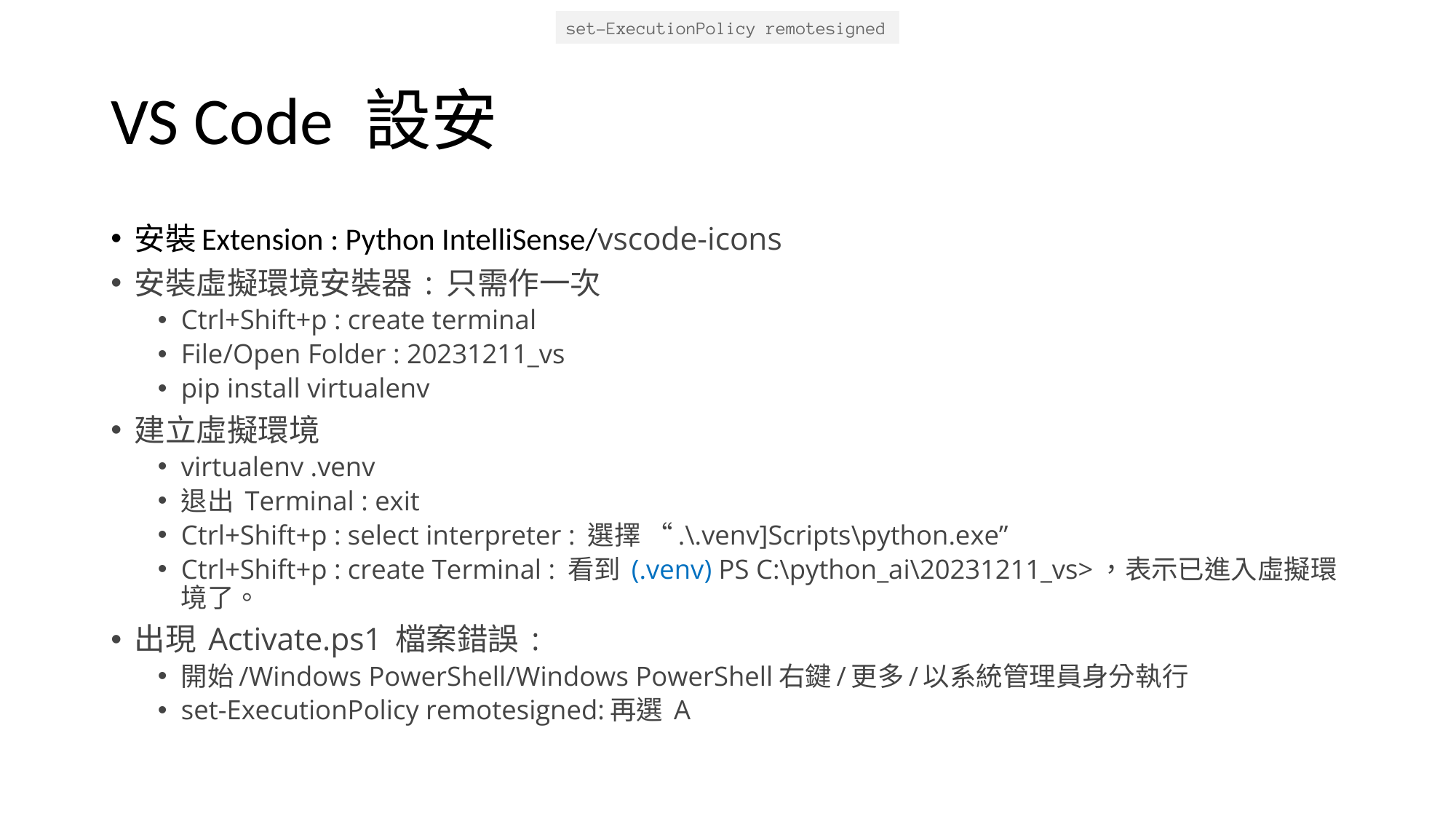

set-ExecutionPolicy remotesigned
# VS Code 設安
安裝Extension : Python IntelliSense/vscode-icons
安裝虛擬環境安裝器 : 只需作一次
Ctrl+Shift+p : create terminal
File/Open Folder : 20231211_vs
pip install virtualenv
建立虛擬環境
virtualenv .venv
退出 Terminal : exit
Ctrl+Shift+p : select interpreter : 選擇 “.\.venv]Scripts\python.exe”
Ctrl+Shift+p : create Terminal : 看到 (.venv) PS C:\python_ai\20231211_vs>，表示已進入虛擬環境了。
出現 Activate.ps1 檔案錯誤 :
開始/Windows PowerShell/Windows PowerShell右鍵/更多/以系統管理員身分執行
set-ExecutionPolicy remotesigned:再選 A